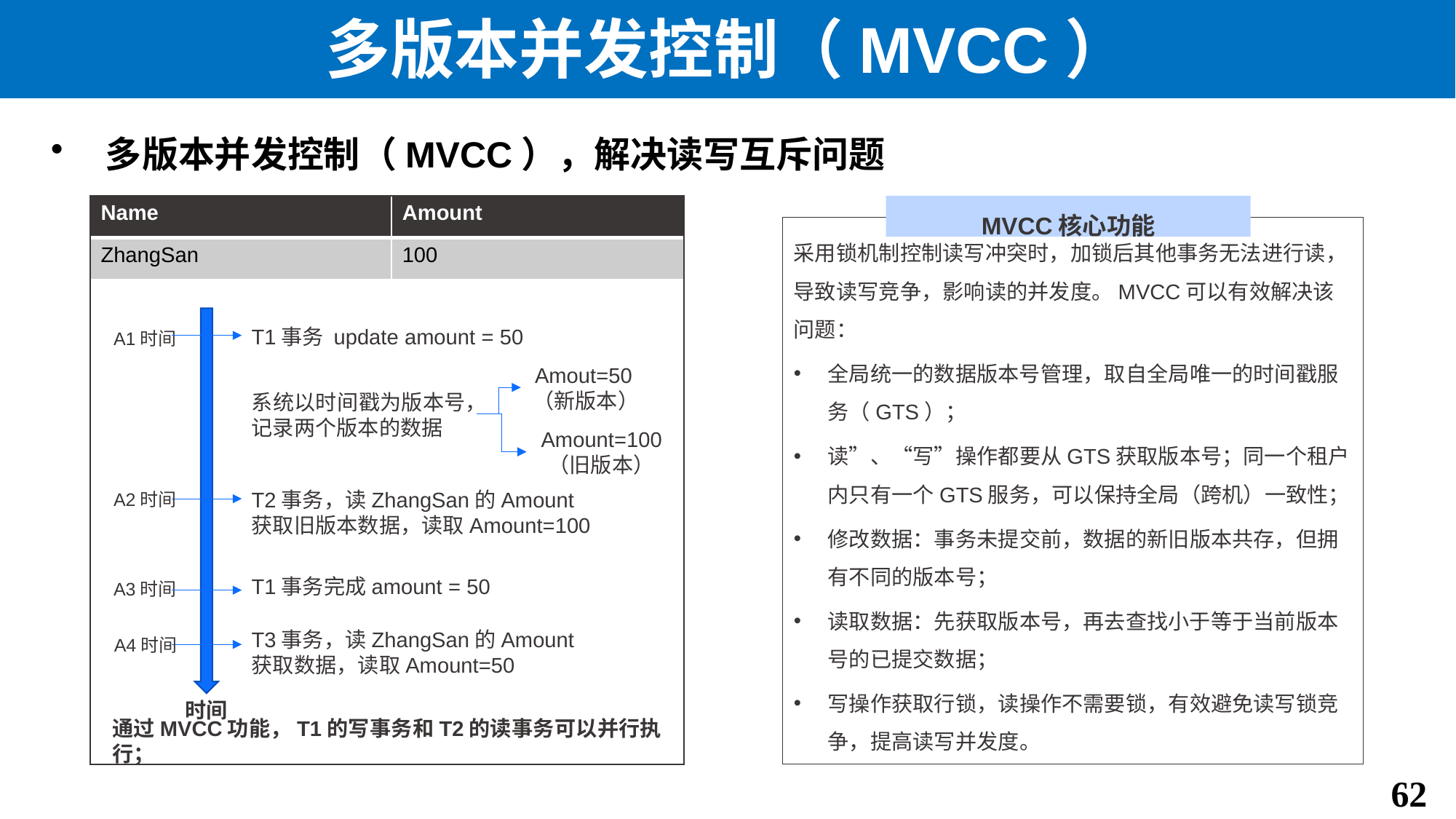

# 多版本并发控制（MVCC）
多版本并发控制（MVCC），解决读写互斥问题

| Name | Amount |
| --- | --- |
| ZhangSan | 100 |
MVCC核心功能
采用锁机制控制读写冲突时，加锁后其他事务无法进行读，导致读写竞争，影响读的并发度。MVCC可以有效解决该问题：
全局统一的数据版本号管理，取自全局唯一的时间戳服务（GTS）；
读”、“写”操作都要从GTS获取版本号；同一个租户内只有一个GTS服务，可以保持全局（跨机）一致性；
修改数据：事务未提交前，数据的新旧版本共存，但拥有不同的版本号；
读取数据：先获取版本号，再去查找小于等于当前版本号的已提交数据；
写操作获取行锁，读操作不需要锁，有效避免读写锁竞争，提高读写并发度。

A1时间
T1事务 update amount = 50
Amout=50（新版本）
系统以时间戳为版本号，记录两个版本的数据
Amount=100
（旧版本）
A2时间
T2事务，读ZhangSan的Amount
获取旧版本数据，读取Amount=100
A3时间
T1事务完成amount = 50
A4时间
T3事务，读ZhangSan的Amount
获取数据，读取Amount=50
时间
通过MVCC功能，T1的写事务和T2的读事务可以并行执行；